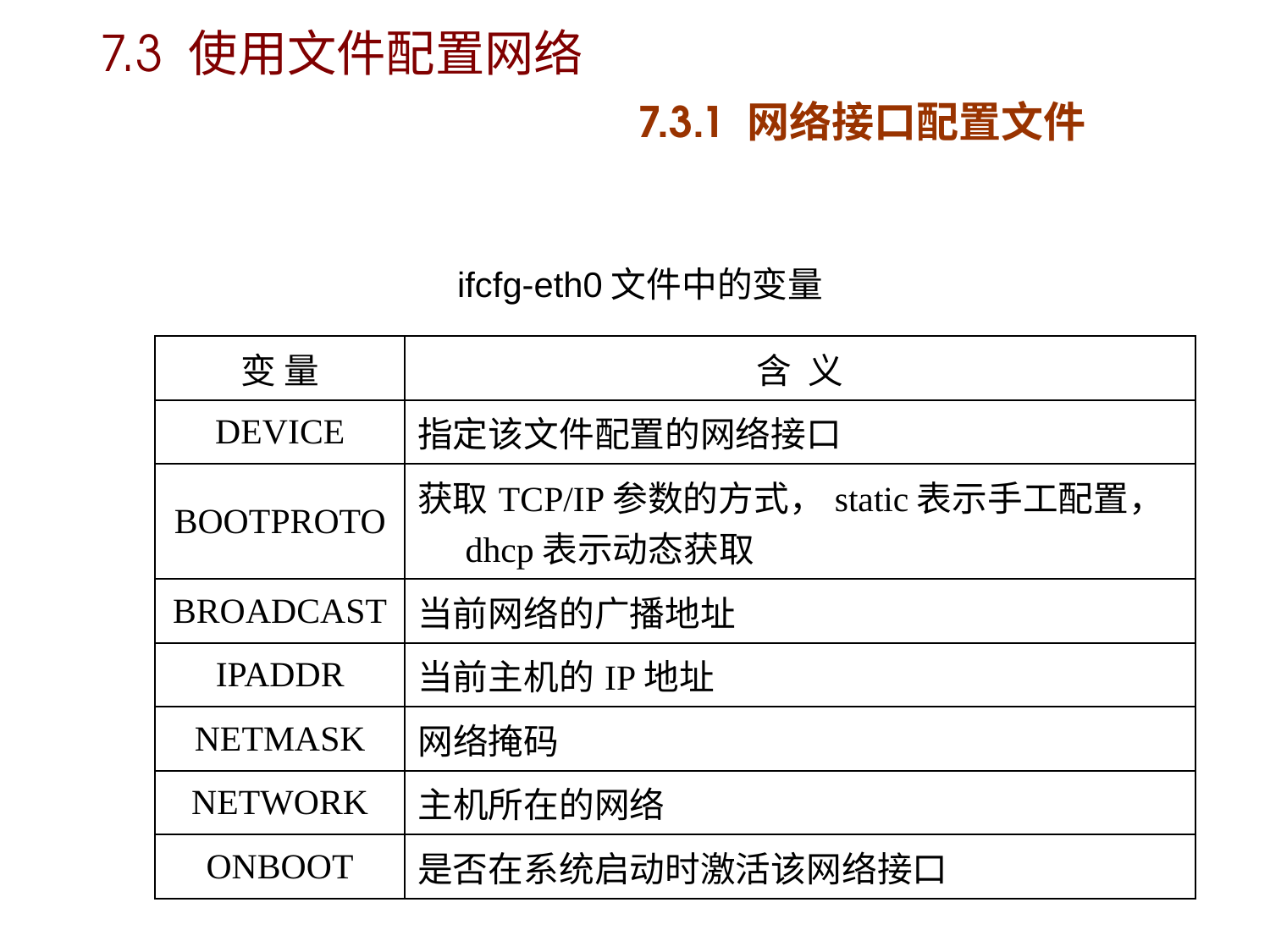

# 7.3 使用文件配置网络 7.3.1 网络接口配置文件
ifcfg-eth0文件中的变量
| 变 量 | 含 义 |
| --- | --- |
| DEVICE | 指定该文件配置的网络接口 |
| BOOTPROTO | 获取TCP/IP参数的方式，static表示手工配置，dhcp表示动态获取 |
| BROADCAST | 当前网络的广播地址 |
| IPADDR | 当前主机的IP地址 |
| NETMASK | 网络掩码 |
| NETWORK | 主机所在的网络 |
| ONBOOT | 是否在系统启动时激活该网络接口 |